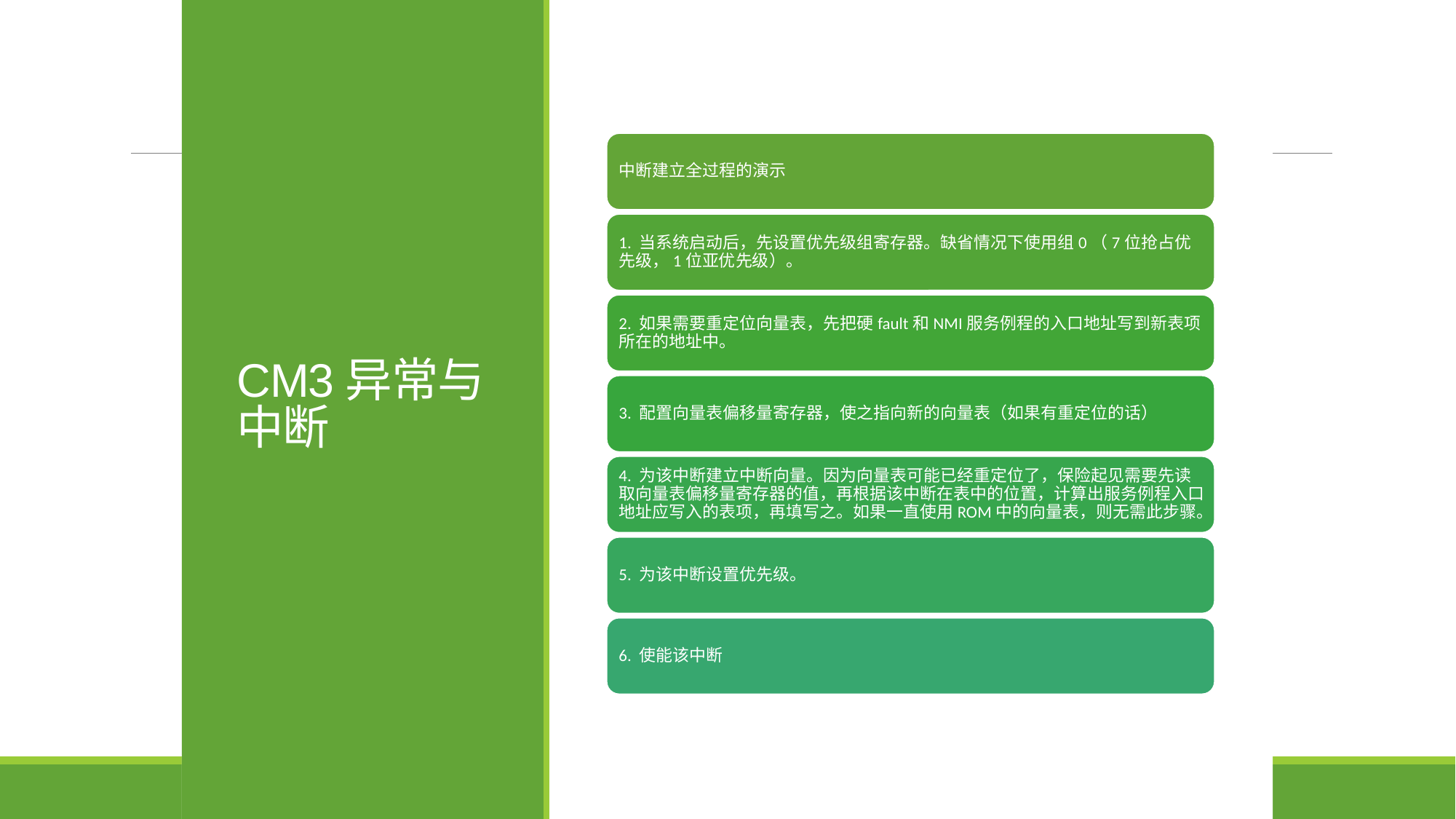

# CM3异常与中断
中断建立全过程的演示
1. 当系统启动后，先设置优先级组寄存器。缺省情况下使用组0（7位抢占优先级，1位亚优先级）。
2. 如果需要重定位向量表，先把硬fault和NMI服务例程的入口地址写到新表项所在的地址中。
3. 配置向量表偏移量寄存器，使之指向新的向量表（如果有重定位的话）
4. 为该中断建立中断向量。因为向量表可能已经重定位了，保险起见需要先读取向量表偏移量寄存器的值，再根据该中断在表中的位置，计算出服务例程入口地址应写入的表项，再填写之。如果一直使用ROM中的向量表，则无需此步骤。
5. 为该中断设置优先级。
6. 使能该中断